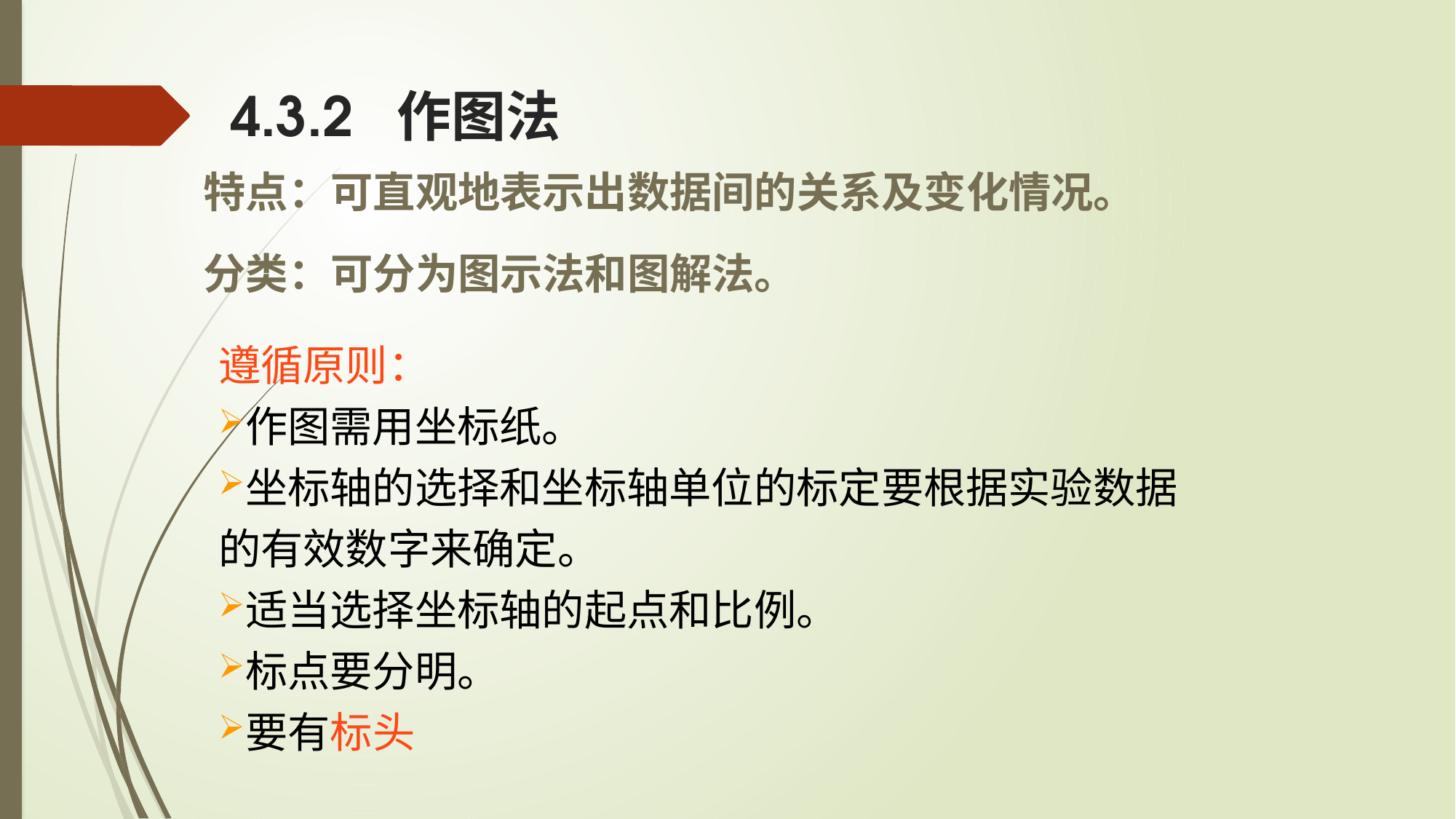

4.3.2  作图法
特点：可直观地表示出数据间的关系及变化情况。
分类：可分为图示法和图解法。

遵循原则：
作图需用坐标纸。
坐标轴的选择和坐标轴单位的标定要根据实验数据的有效数字来确定。
适当选择坐标轴的起点和比例。
标点要分明。
要有标头